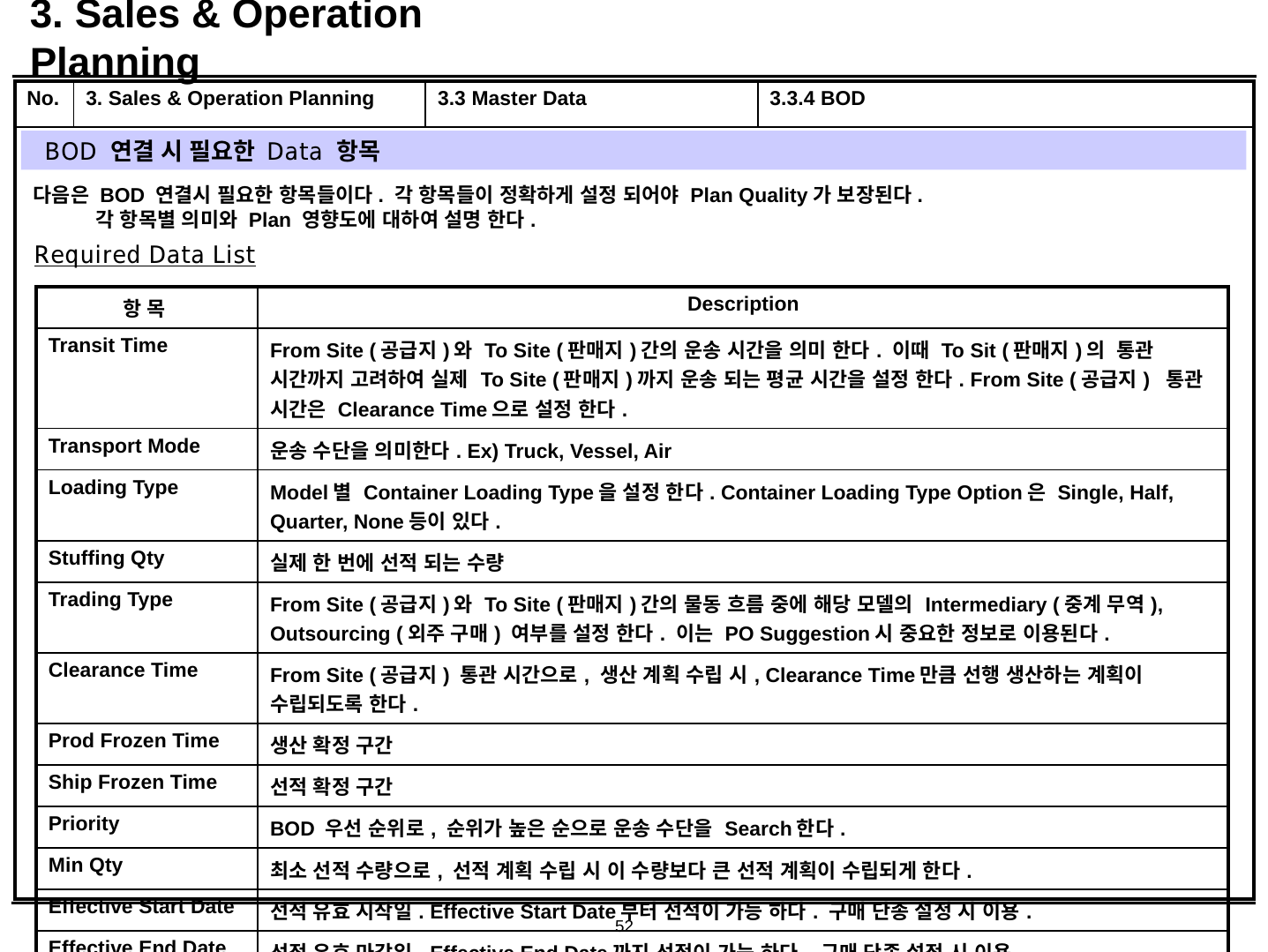

# 3. Sales & Operation Planning
| No. | 3. Sales & Operation Planning | 3.3 Master Data | 3.3.4 BOD |
| --- | --- | --- | --- |
|  |  |  |  |
BOD 연결 시 필요한 Data 항목
다음은 BOD 연결시 필요한 항목들이다. 각 항목들이 정확하게 설정 되어야 Plan Quality가 보장된다.                                                                각 항목별 의미와 Plan 영향도에 대하여 설명 한다.
Required Data List
| 항 목 | Description |
| --- | --- |
| Transit Time | From Site (공급지)와 To Site (판매지)간의 운송 시간을 의미 한다. 이때 To Sit (판매지)의 통관 시간까지 고려하여 실제 To Site (판매지)까지 운송 되는 평균 시간을 설정 한다. From Site (공급지) 통관 시간은 Clearance Time으로 설정 한다. |
| Transport Mode | 운송 수단을 의미한다. Ex) Truck, Vessel, Air |
| Loading Type | Model별 Container Loading Type을 설정 한다. Container Loading Type Option은 Single, Half, Quarter, None등이 있다. |
| Stuffing Qty | 실제 한 번에 선적 되는 수량 |
| Trading Type | From Site (공급지)와 To Site (판매지)간의 물동 흐름 중에 해당 모델의 Intermediary (중계 무역), Outsourcing (외주 구매) 여부를 설정 한다. 이는 PO Suggestion시 중요한 정보로 이용된다. |
| Clearance Time | From Site (공급지) 통관 시간으로, 생산 계획 수립 시, Clearance Time만큼 선행 생산하는 계획이 수립되도록 한다. |
| Prod Frozen Time | 생산 확정 구간 |
| Ship Frozen Time | 선적 확정 구간 |
| Priority | BOD 우선 순위로, 순위가 높은 순으로 운송 수단을 Search한다. |
| Min Qty | 최소 선적 수량으로, 선적 계획 수립 시 이 수량보다 큰 선적 계획이 수립되게 한다. |
| Effective Start Date | 선적 유효 시작일. Effective Start Date부터 선적이 가능 하다. 구매 단종 설정 시 이용. |
| Effective End Date | 선적 유효 마감일. Effective End Date까지 선적이 가능 하다. 구매 단종 설정 시 이용. |
52